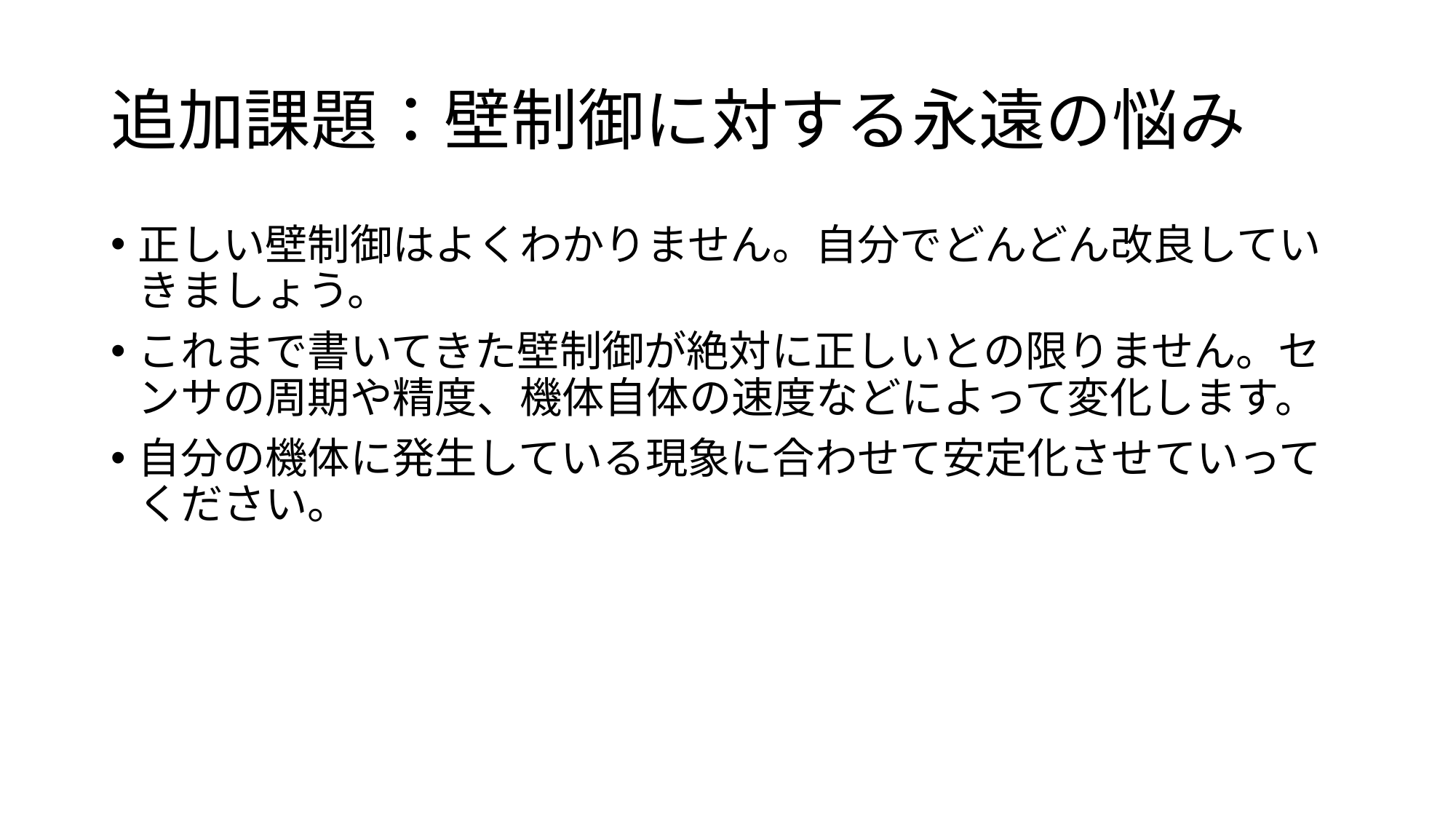

# 追加課題：壁制御に対する永遠の悩み
正しい壁制御はよくわかりません。自分でどんどん改良していきましょう。
これまで書いてきた壁制御が絶対に正しいとの限りません。センサの周期や精度、機体自体の速度などによって変化します。
自分の機体に発生している現象に合わせて安定化させていってください。